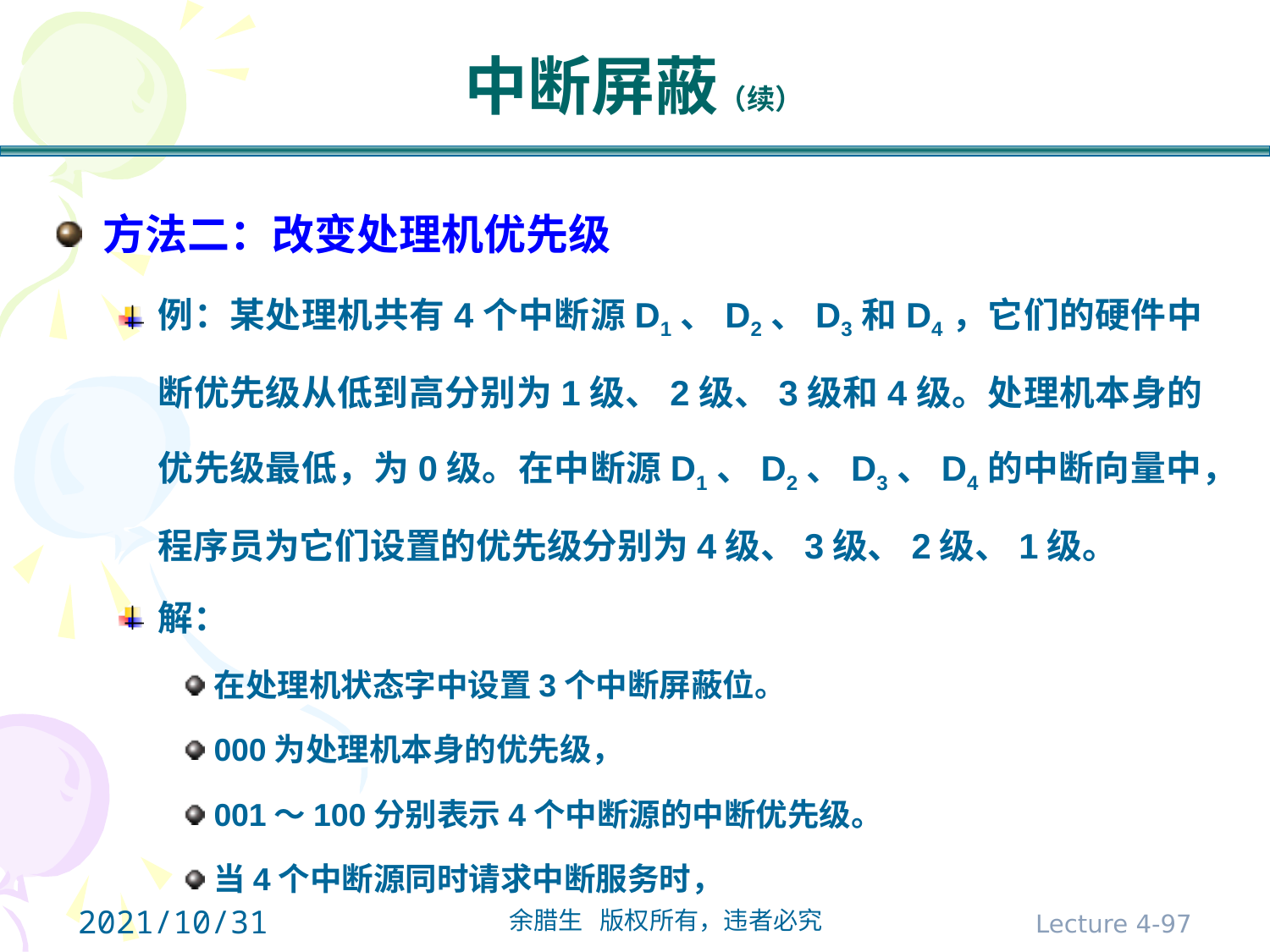

# 中断屏蔽（续）
方法二：改变处理机优先级
例：某处理机共有4个中断源D1、D2、D3和D4，它们的硬件中断优先级从低到高分别为1级、2级、3级和4级。处理机本身的优先级最低，为0级。在中断源D1、D2、D3、D4的中断向量中，程序员为它们设置的优先级分别为4级、3级、2级、1级。
解：
在处理机状态字中设置3个中断屏蔽位。
000为处理机本身的优先级，
001～100分别表示4个中断源的中断优先级。
当4个中断源同时请求中断服务时，
2021/10/31
Lecture 4-97